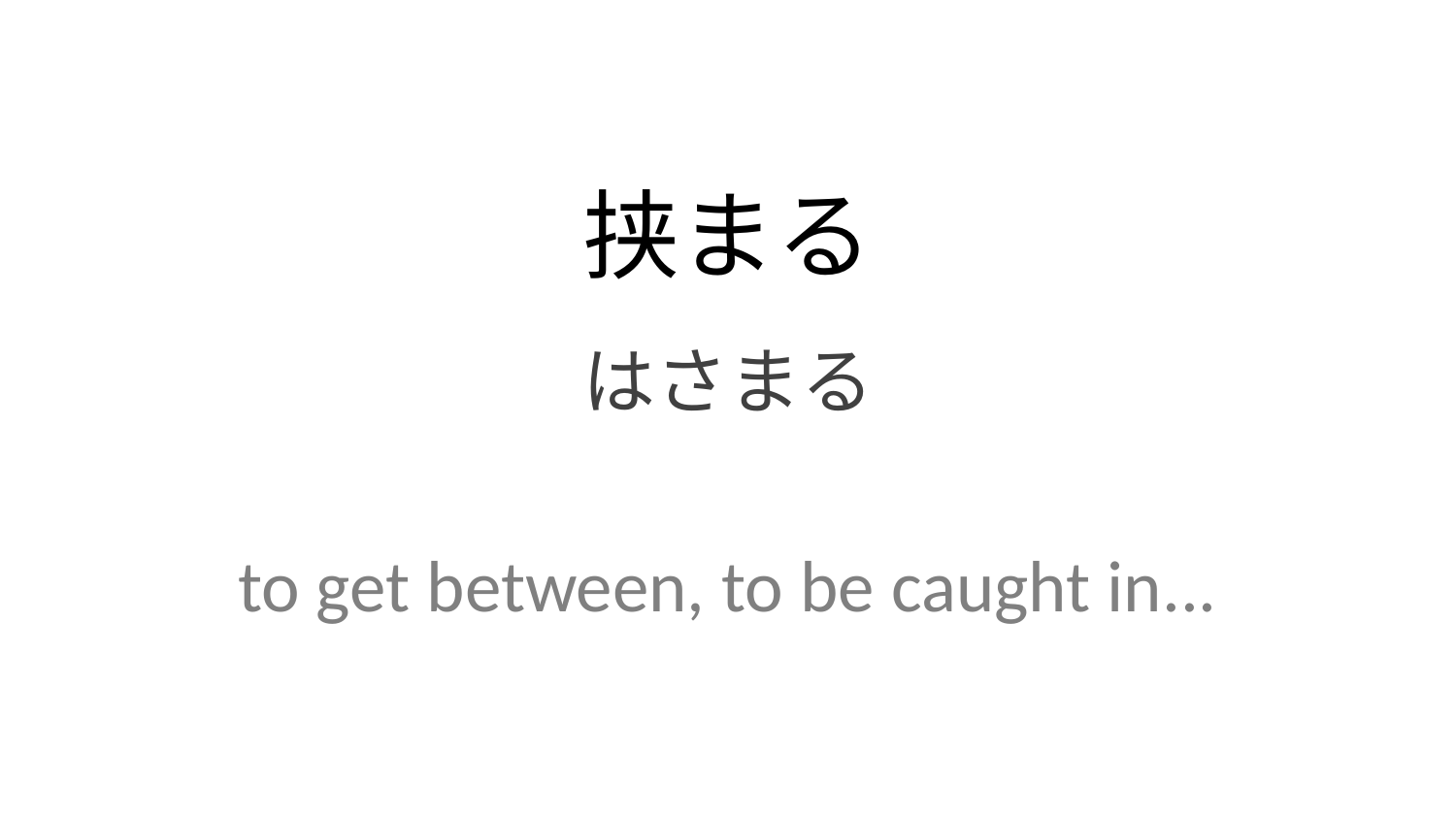

挟まる

はさまる
to get between, to be caught in...